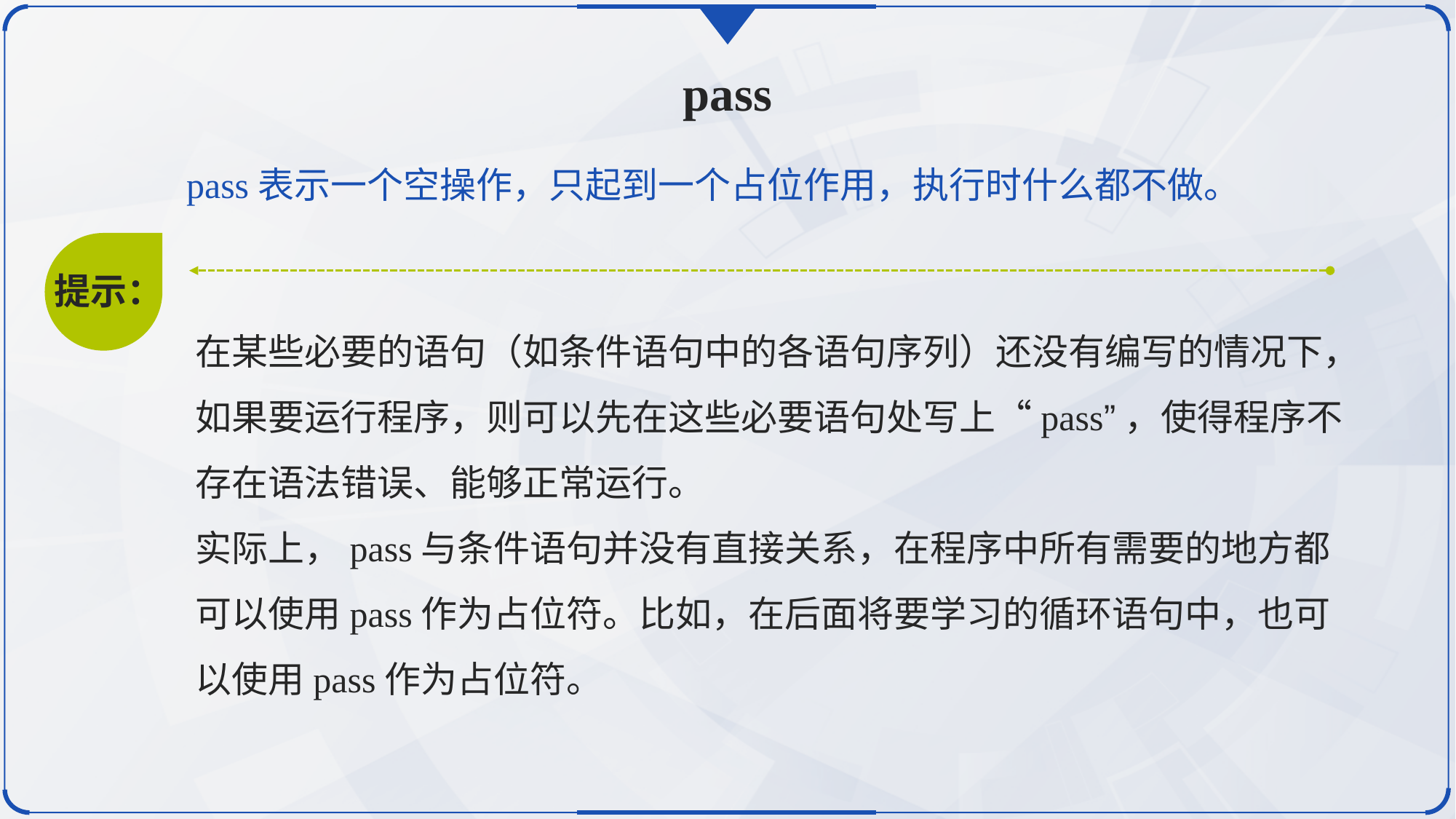

pass
pass表示一个空操作，只起到一个占位作用，执行时什么都不做。

提示：
在某些必要的语句（如条件语句中的各语句序列）还没有编写的情况下，如果要运行程序，则可以先在这些必要语句处写上“pass”，使得程序不存在语法错误、能够正常运行。
实际上，pass与条件语句并没有直接关系，在程序中所有需要的地方都可以使用pass作为占位符。比如，在后面将要学习的循环语句中，也可以使用pass作为占位符。